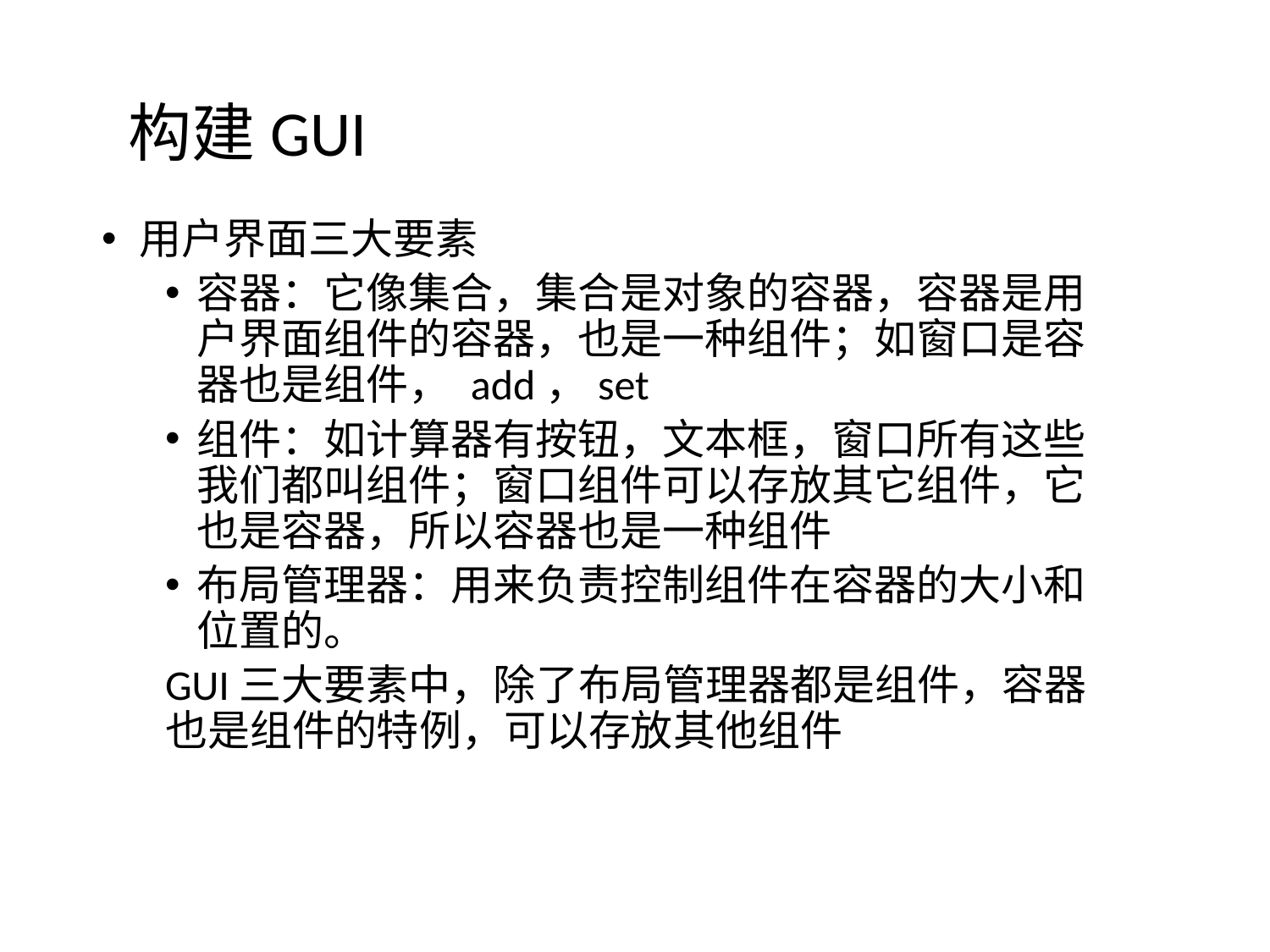

构建GUI
用户界面三大要素
容器：它像集合，集合是对象的容器，容器是用户界面组件的容器，也是一种组件；如窗口是容器也是组件， add，set
组件：如计算器有按钮，文本框，窗口所有这些我们都叫组件；窗口组件可以存放其它组件，它也是容器，所以容器也是一种组件
布局管理器：用来负责控制组件在容器的大小和位置的。
GUI三大要素中，除了布局管理器都是组件，容器也是组件的特例，可以存放其他组件